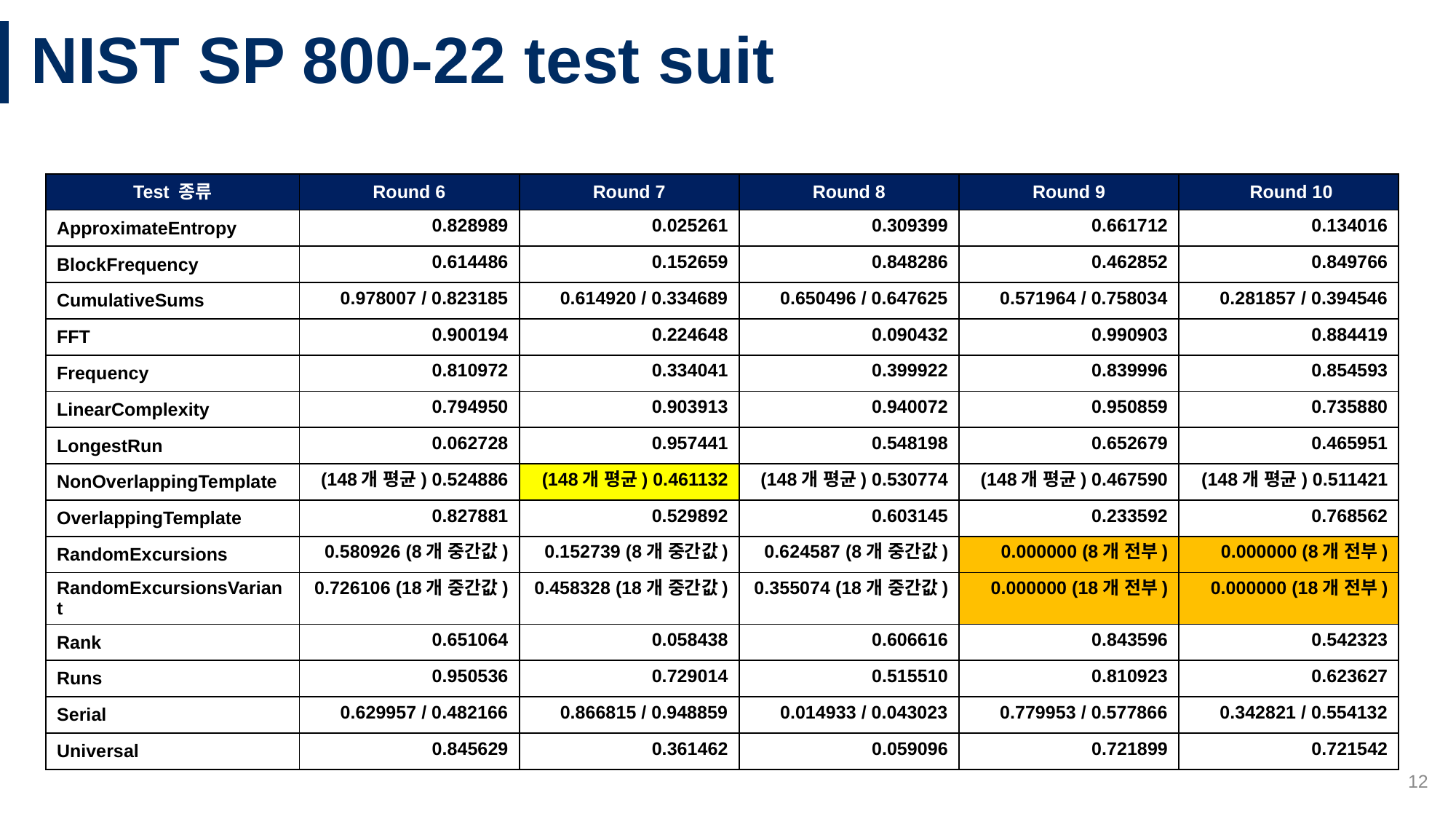

# NIST SP 800-22 test suit
| Test 종류 | Round 6 | Round 7 | Round 8 | Round 9 | Round 10 |
| --- | --- | --- | --- | --- | --- |
| ApproximateEntropy | 0.828989 | 0.025261 | 0.309399 | 0.661712 | 0.134016 |
| BlockFrequency | 0.614486 | 0.152659 | 0.848286 | 0.462852 | 0.849766 |
| CumulativeSums | 0.978007 / 0.823185 | 0.614920 / 0.334689 | 0.650496 / 0.647625 | 0.571964 / 0.758034 | 0.281857 / 0.394546 |
| FFT | 0.900194 | 0.224648 | 0.090432 | 0.990903 | 0.884419 |
| Frequency | 0.810972 | 0.334041 | 0.399922 | 0.839996 | 0.854593 |
| LinearComplexity | 0.794950 | 0.903913 | 0.940072 | 0.950859 | 0.735880 |
| LongestRun | 0.062728 | 0.957441 | 0.548198 | 0.652679 | 0.465951 |
| NonOverlappingTemplate | (148개 평균) 0.524886 | (148개 평균) 0.461132 | (148개 평균) 0.530774 | (148개 평균) 0.467590 | (148개 평균) 0.511421 |
| OverlappingTemplate | 0.827881 | 0.529892 | 0.603145 | 0.233592 | 0.768562 |
| RandomExcursions | 0.580926 (8개 중간값) | 0.152739 (8개 중간값) | 0.624587 (8개 중간값) | 0.000000 (8개 전부) | 0.000000 (8개 전부) |
| RandomExcursionsVariant | 0.726106 (18개 중간값) | 0.458328 (18개 중간값) | 0.355074 (18개 중간값) | 0.000000 (18개 전부) | 0.000000 (18개 전부) |
| Rank | 0.651064 | 0.058438 | 0.606616 | 0.843596 | 0.542323 |
| Runs | 0.950536 | 0.729014 | 0.515510 | 0.810923 | 0.623627 |
| Serial | 0.629957 / 0.482166 | 0.866815 / 0.948859 | 0.014933 / 0.043023 | 0.779953 / 0.577866 | 0.342821 / 0.554132 |
| Universal | 0.845629 | 0.361462 | 0.059096 | 0.721899 | 0.721542 |
12